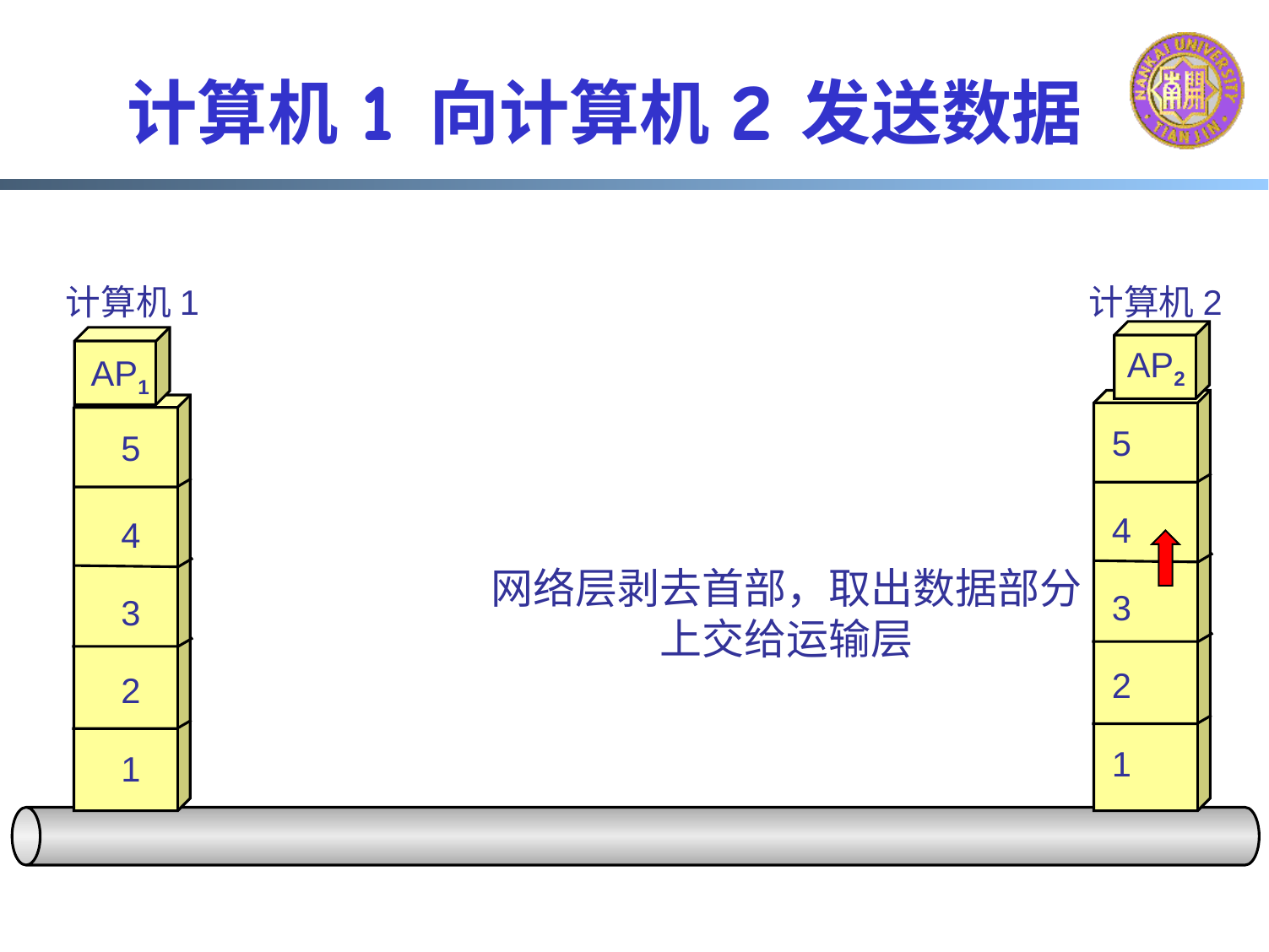

# 计算机 1 向计算机 2 发送数据

计算机 1
计算机 2

AP2
AP1

5
5

4
4

网络层剥去首部，取出数据部分
上交给运输层

3
3

2
2

1
1